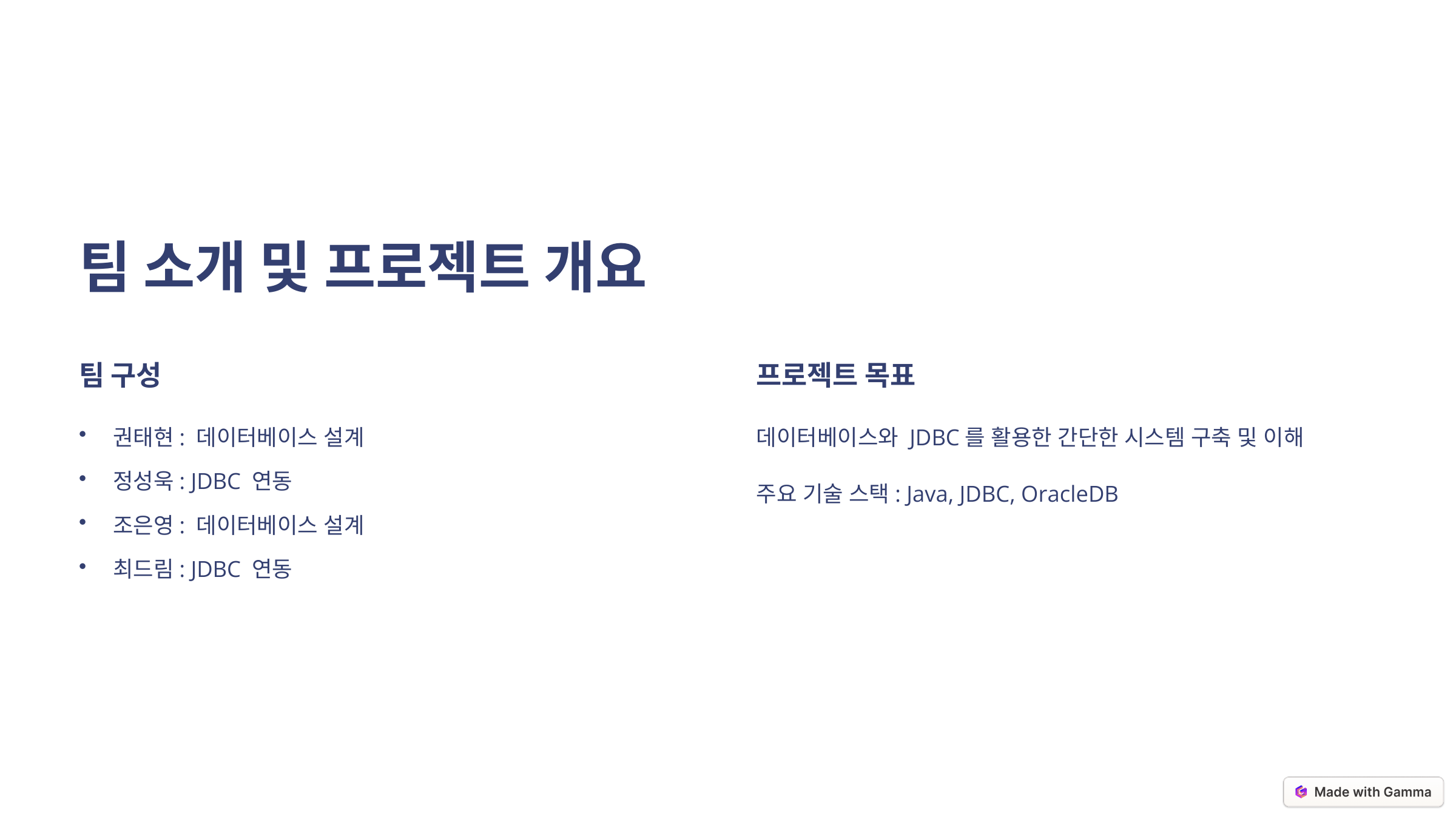

팀 소개 및 프로젝트 개요
팀 구성
프로젝트 목표
권태현: 데이터베이스 설계
데이터베이스와 JDBC를 활용한 간단한 시스템 구축 및 이해
정성욱: JDBC 연동
주요 기술 스택: Java, JDBC, OracleDB
조은영: 데이터베이스 설계
최드림: JDBC 연동